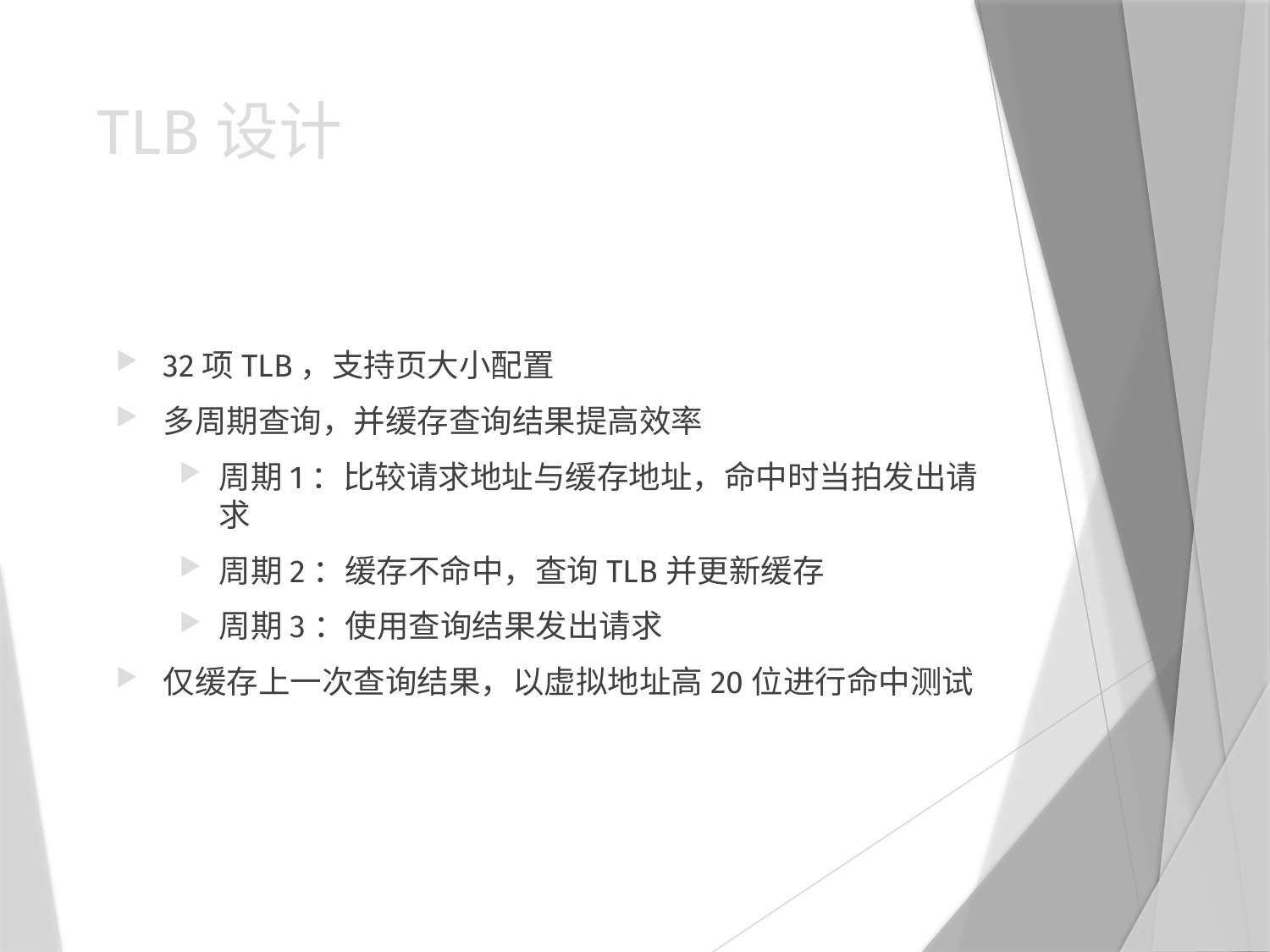

# TLB设计
32项TLB，支持页大小配置
多周期查询，并缓存查询结果提高效率
周期1：比较请求地址与缓存地址，命中时当拍发出请求
周期2：缓存不命中，查询TLB并更新缓存
周期3：使用查询结果发出请求
仅缓存上一次查询结果，以虚拟地址高20位进行命中测试